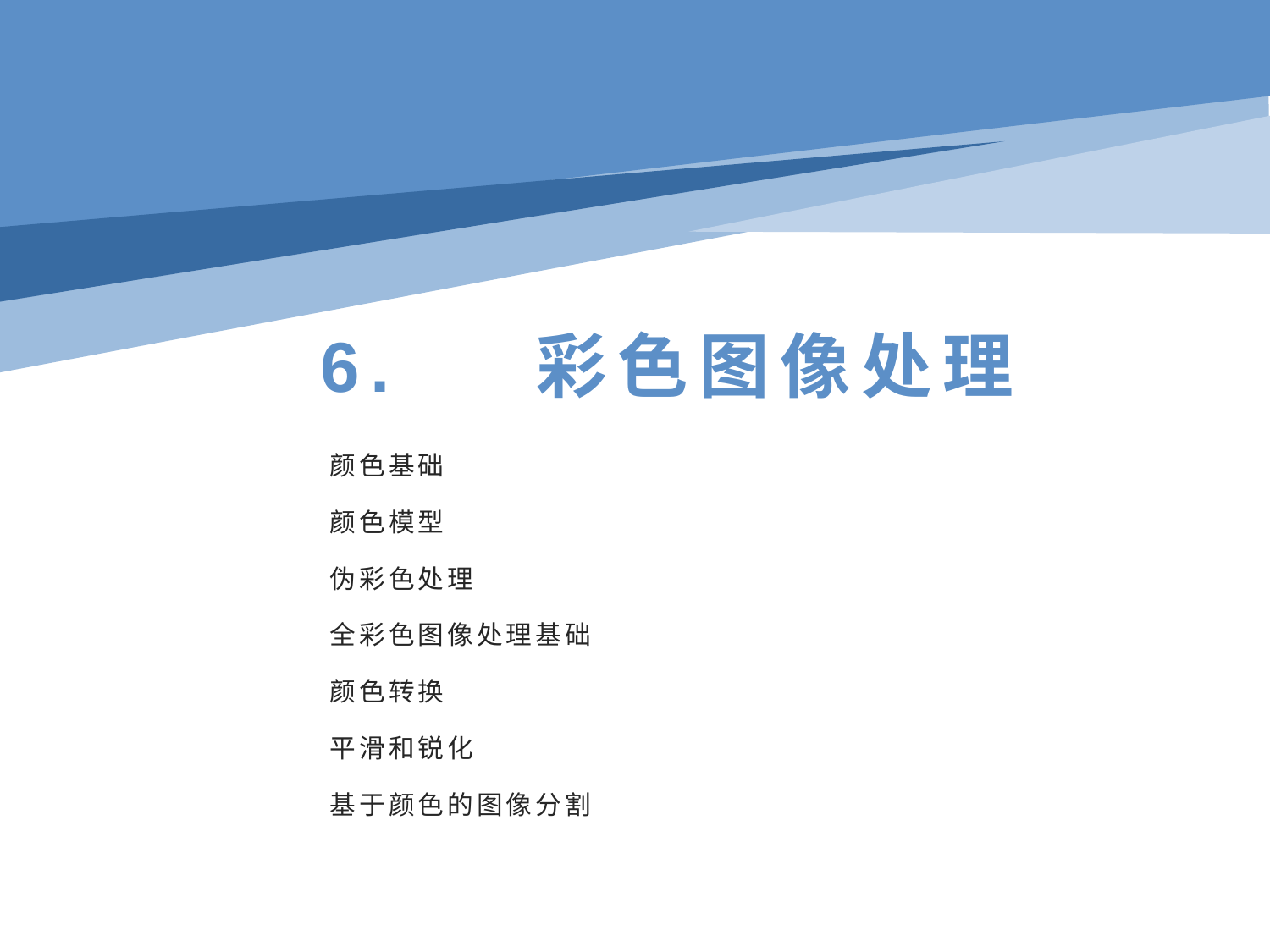

6.    彩色图像处理
颜色基础
颜色模型
伪彩色处理
全彩色图像处理基础
颜色转换
平滑和锐化
基于颜色的图像分割